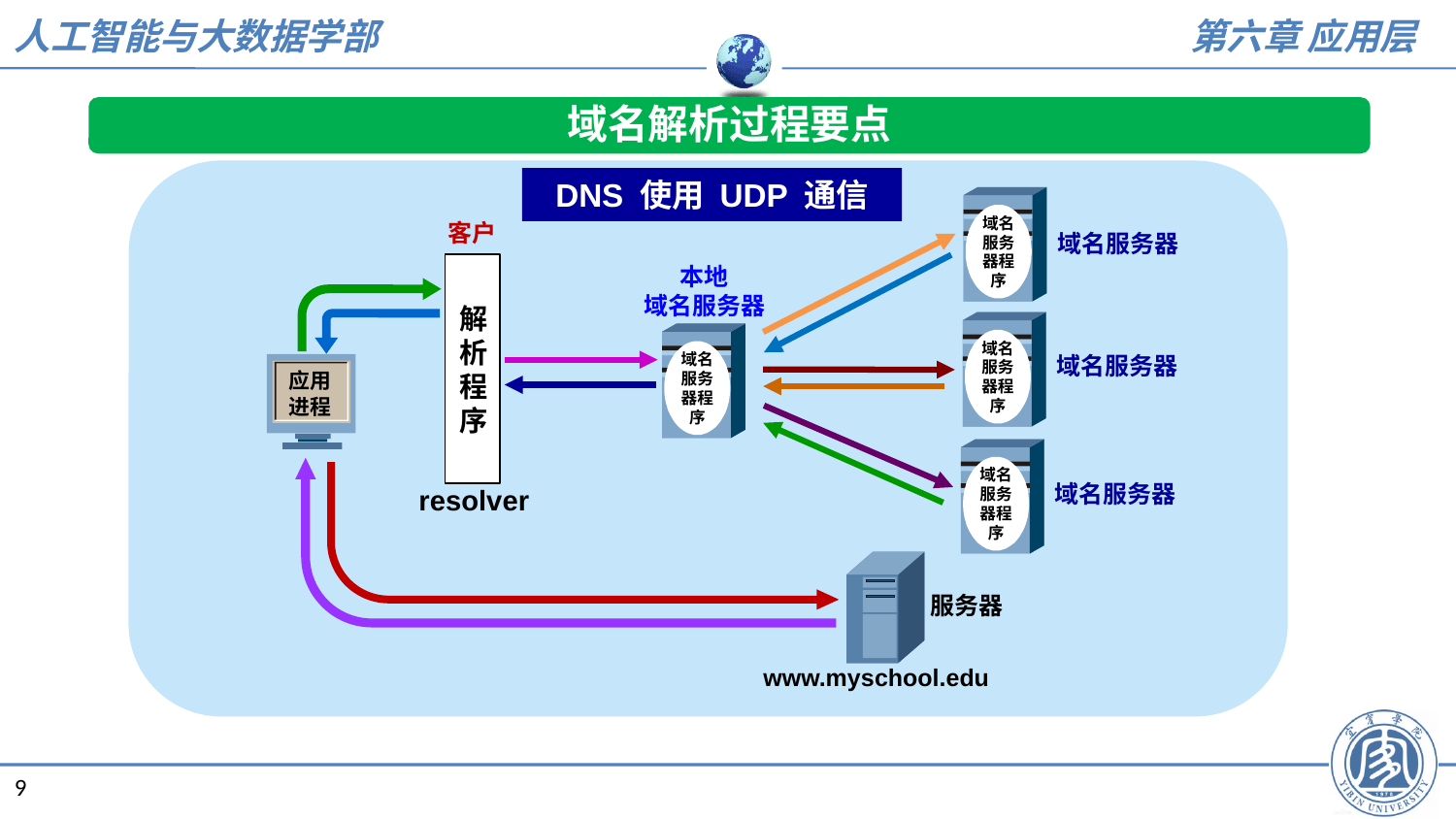

域名解析过程要点

DNS 使用 UDP 通信

域名
服务器程序
客户
域名服务器
解析程序
本地
域名服务器

域名
服务器程序

域名
服务器程序
域名服务器

应用进程

域名
服务器程序

域名服务器
resolver

服务器
www.myschool.edu
9